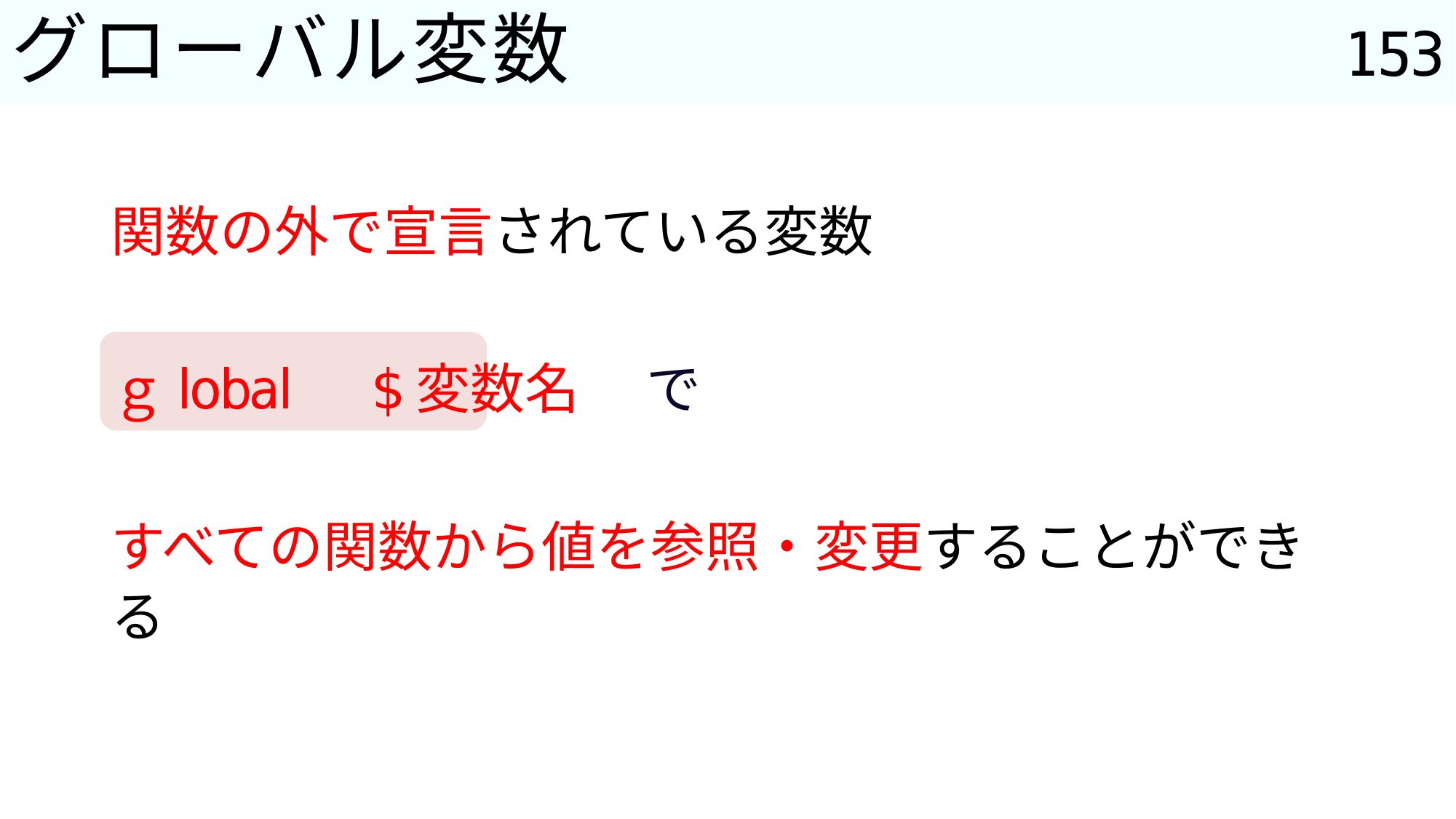

153
# グローバル変数
関数の外で宣言されている変数

ｇlobal　$変数名 　で

すべての関数から値を参照・変更することができる